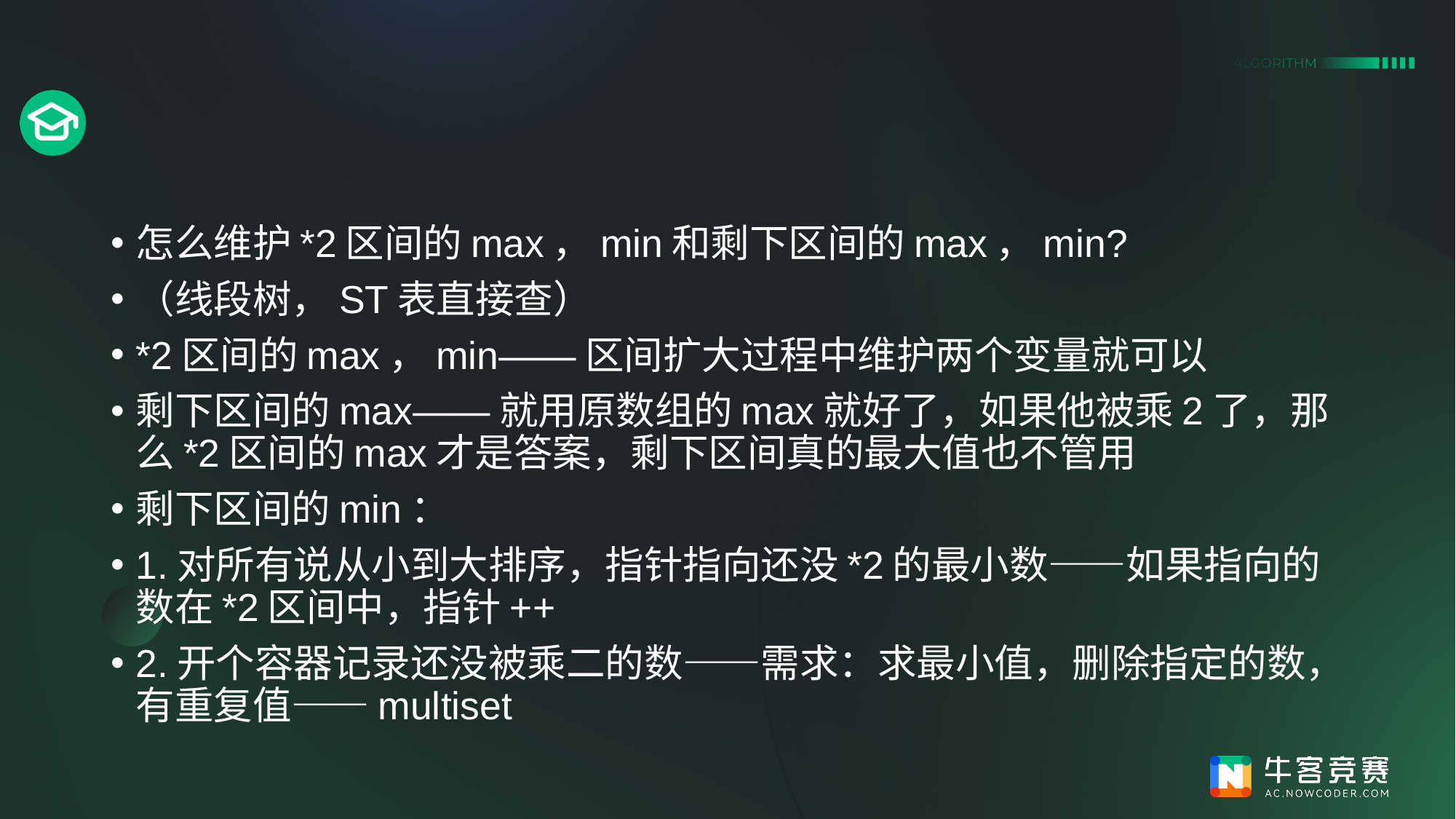

#
怎么维护*2区间的max，min和剩下区间的max，min?
（线段树，ST表直接查）
*2区间的max，min——区间扩大过程中维护两个变量就可以
剩下区间的max——就用原数组的max就好了，如果他被乘2了，那么*2区间的max才是答案，剩下区间真的最大值也不管用
剩下区间的min：
1.对所有说从小到大排序，指针指向还没*2的最小数——如果指向的数在*2区间中，指针++
2.开个容器记录还没被乘二的数——需求：求最小值，删除指定的数，有重复值——multiset